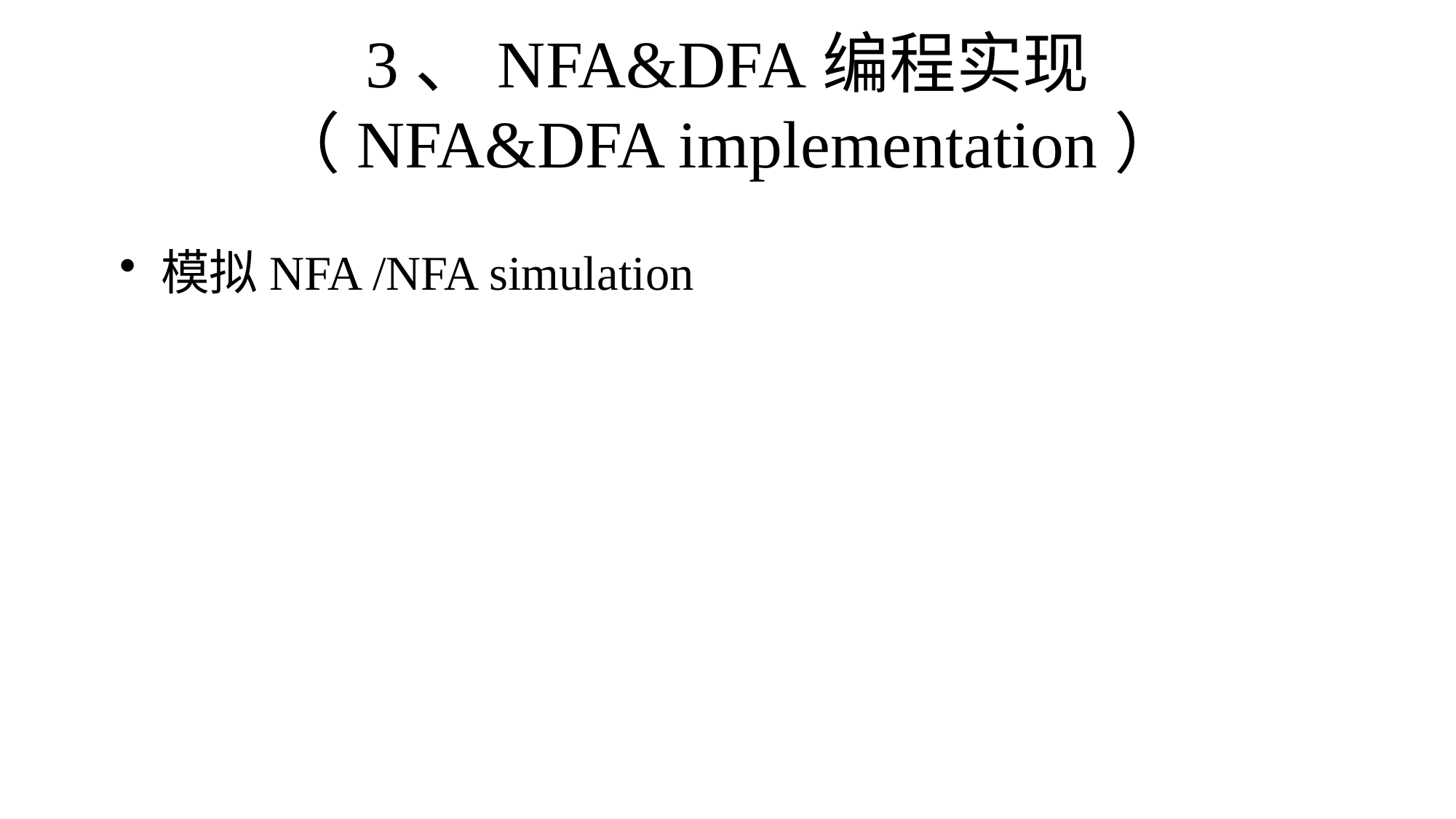

# 3、NFA&DFA编程实现 （NFA&DFA implementation）
模拟NFA /NFA simulation